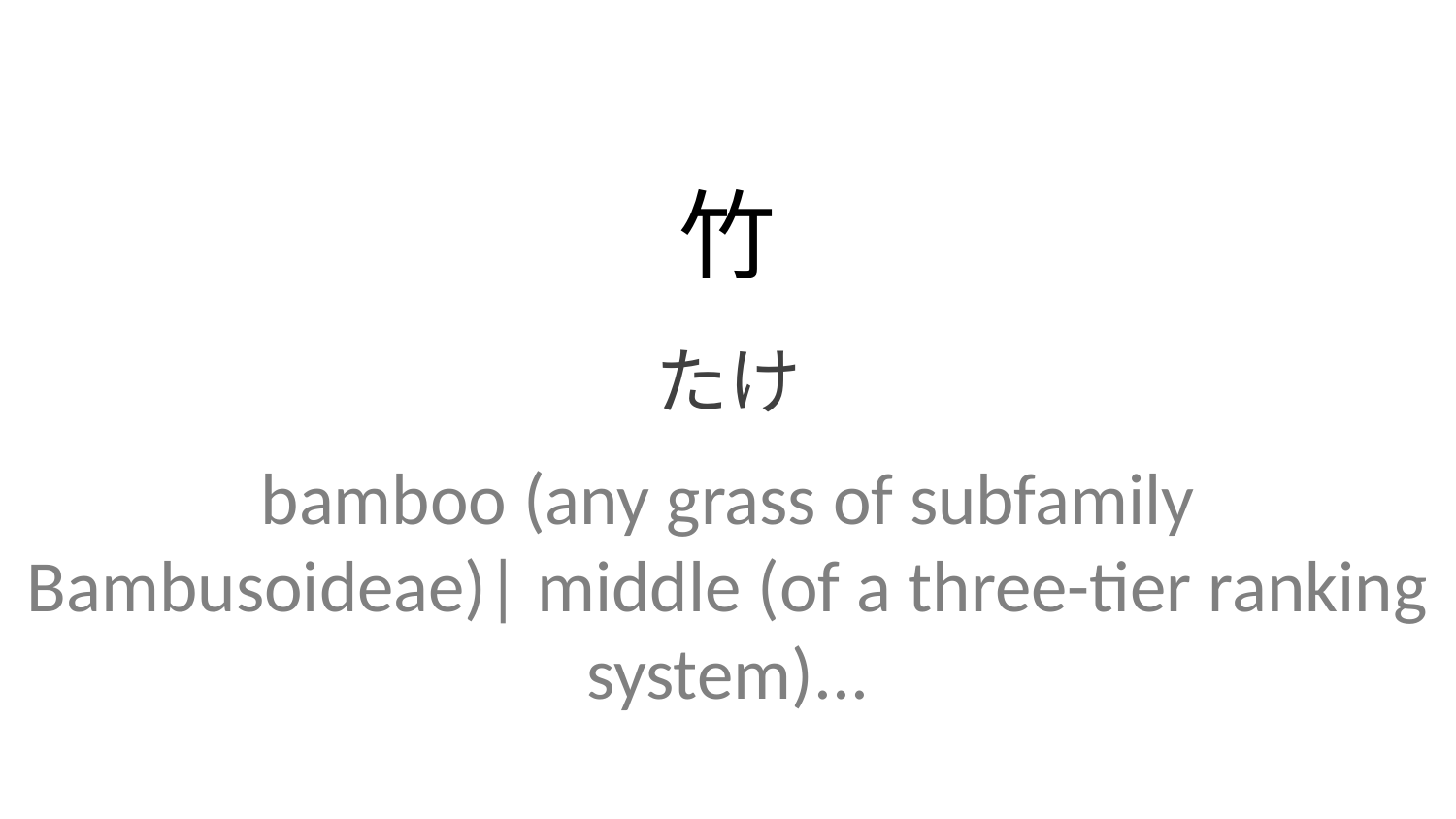

竹

たけ
bamboo (any grass of subfamily Bambusoideae)| middle (of a three-tier ranking system)...